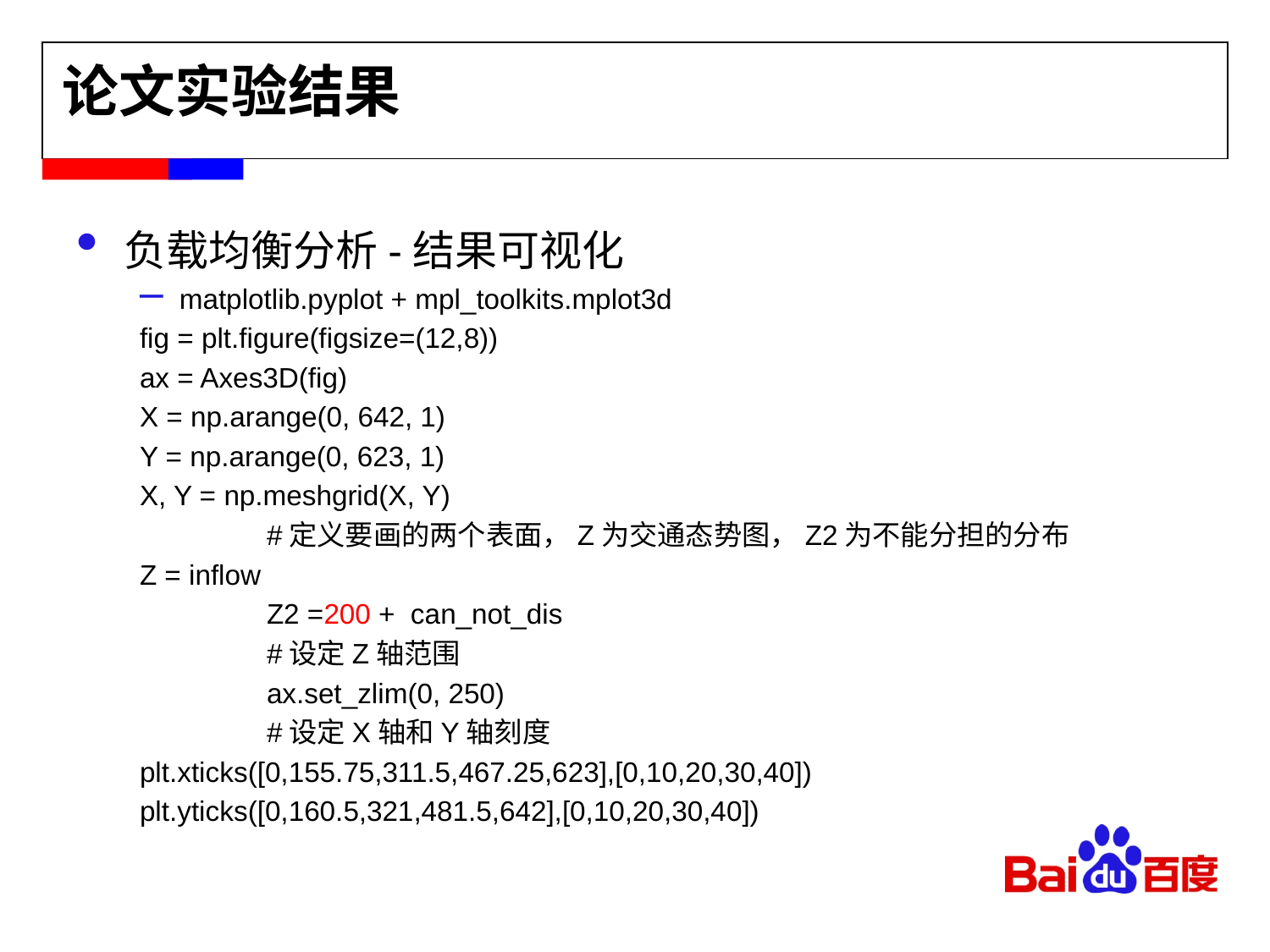

论文实验结果
负载均衡分析-结果可视化
matplotlib.pyplot + mpl_toolkits.mplot3d
fig = plt.figure(figsize=(12,8))
ax = Axes3D(fig)
X = np.arange(0, 642, 1)
Y = np.arange(0, 623, 1)
X, Y = np.meshgrid(X, Y)
	#定义要画的两个表面，Z为交通态势图，Z2为不能分担的分布
Z = inflow
	Z2 =200 +  can_not_dis
	#设定Z轴范围
	ax.set_zlim(0, 250)
	#设定X轴和Y轴刻度
plt.xticks([0,155.75,311.5,467.25,623],[0,10,20,30,40])
plt.yticks([0,160.5,321,481.5,642],[0,10,20,30,40])